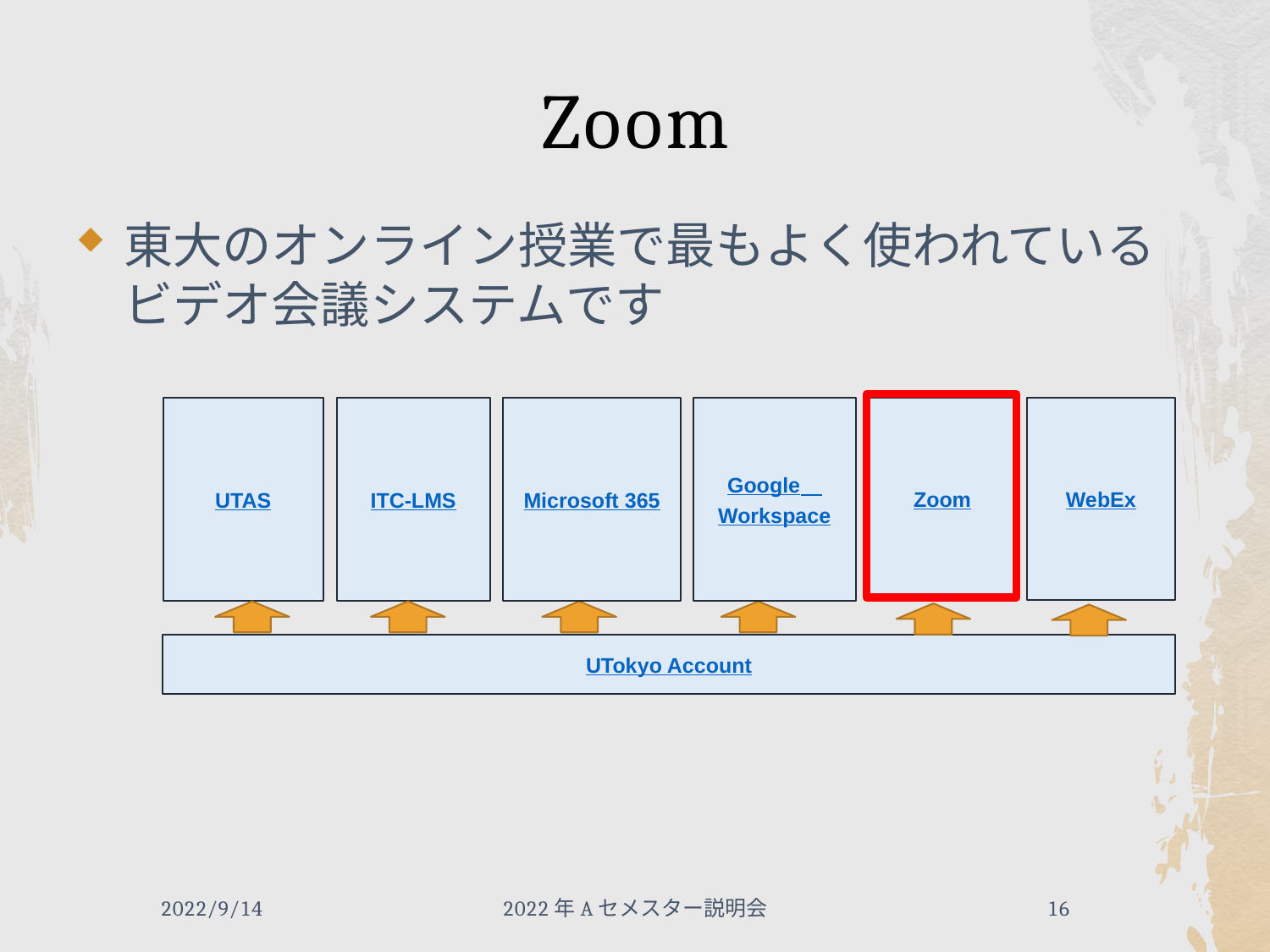

# Zoom
東大のオンライン授業で最もよく使われているビデオ会議システムです

UTAS
ITC-LMS
Microsoft 365
Google　Workspace
Zoom
WebEx

UTokyo Account
2022/9/14
2022年Aセメスター説明会
16